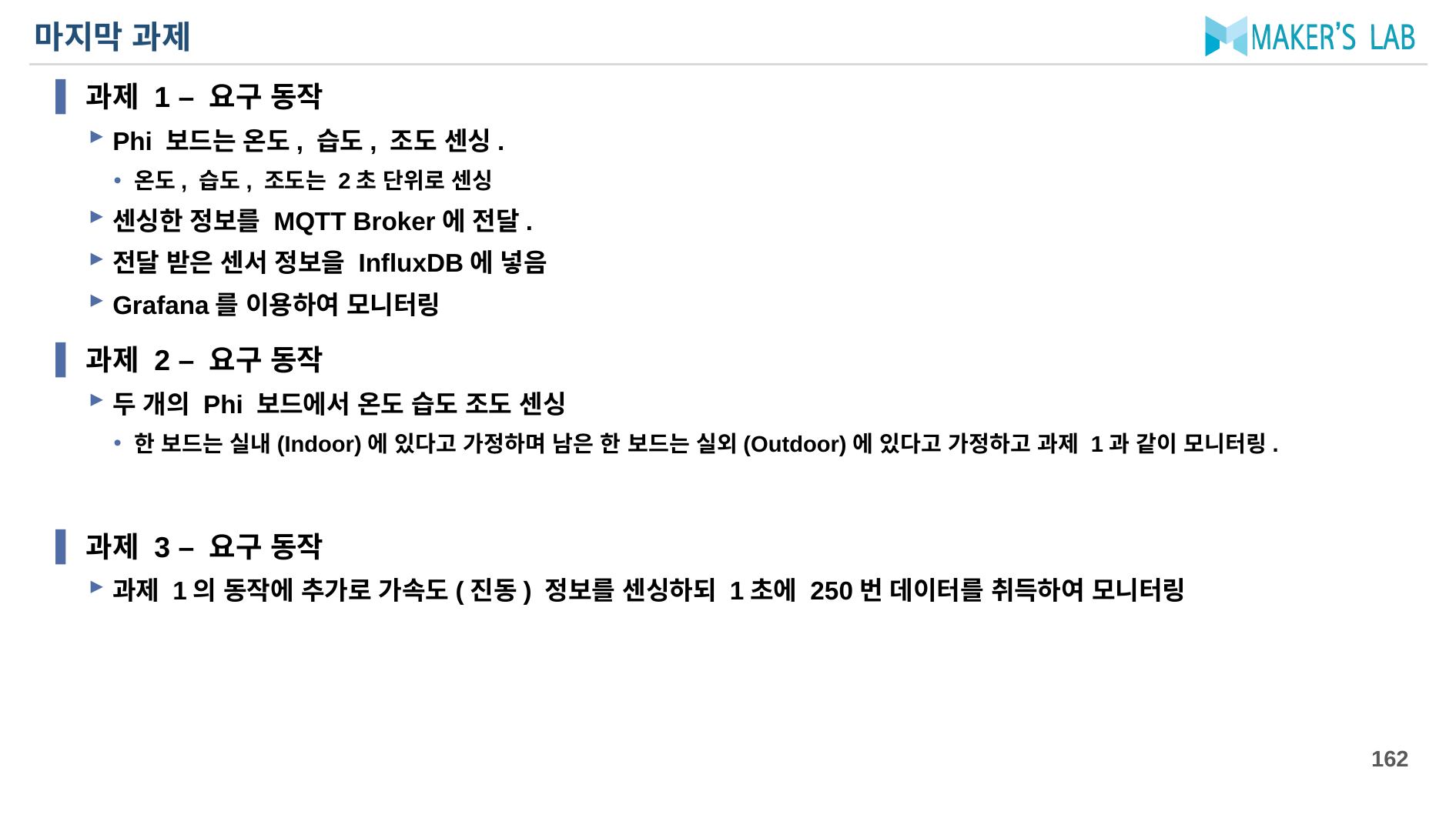

# 마지막 과제
과제 1 – 요구 동작
Phi 보드는 온도, 습도, 조도 센싱.
온도, 습도, 조도는 2초 단위로 센싱
센싱한 정보를 MQTT Broker에 전달.
전달 받은 센서 정보을 InfluxDB에 넣음
Grafana를 이용하여 모니터링
과제 2 – 요구 동작
두 개의 Phi 보드에서 온도 습도 조도 센싱
한 보드는 실내(Indoor)에 있다고 가정하며 남은 한 보드는 실외(Outdoor)에 있다고 가정하고 과제 1과 같이 모니터링.

과제 3 – 요구 동작
과제 1의 동작에 추가로 가속도(진동) 정보를 센싱하되 1초에 250번 데이터를 취득하여 모니터링
162